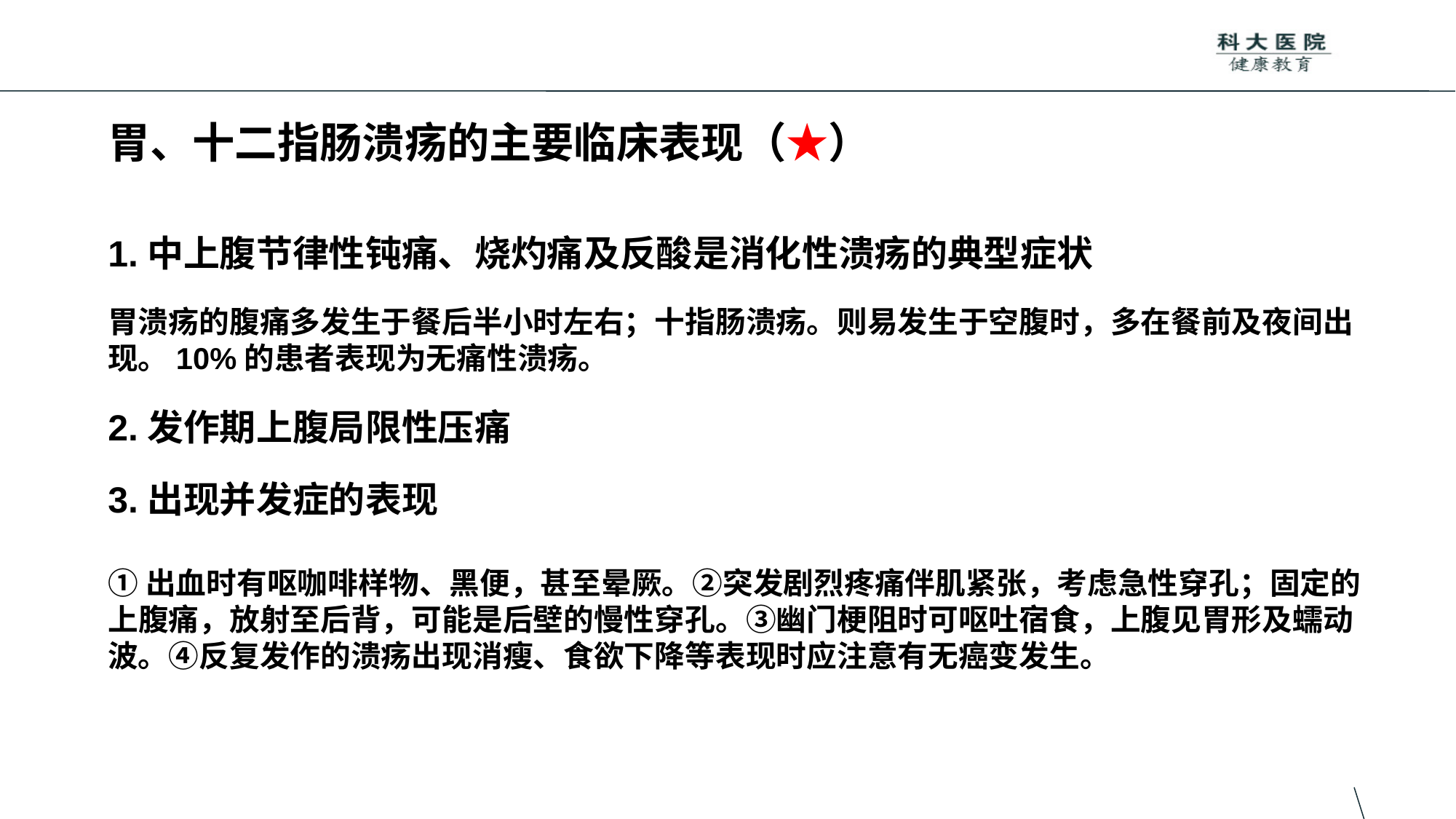

# 胃、十二指肠溃疡的主要临床表现（★）
1.中上腹节律性钝痛、烧灼痛及反酸是消化性溃疡的典型症状

胃溃疡的腹痛多发生于餐后半小时左右；十指肠溃疡。则易发生于空腹时，多在餐前及夜间出现。10%的患者表现为无痛性溃疡。

2.发作期上腹局限性压痛

3.出现并发症的表现

①出血时有呕咖啡样物、黑便，甚至晕厥。②突发剧烈疼痛伴肌紧张，考虑急性穿孔；固定的上腹痛，放射至后背，可能是后壁的慢性穿孔。③幽门梗阻时可呕吐宿食，上腹见胃形及蠕动波。④反复发作的溃疡出现消瘦、食欲下降等表现时应注意有无癌变发生。